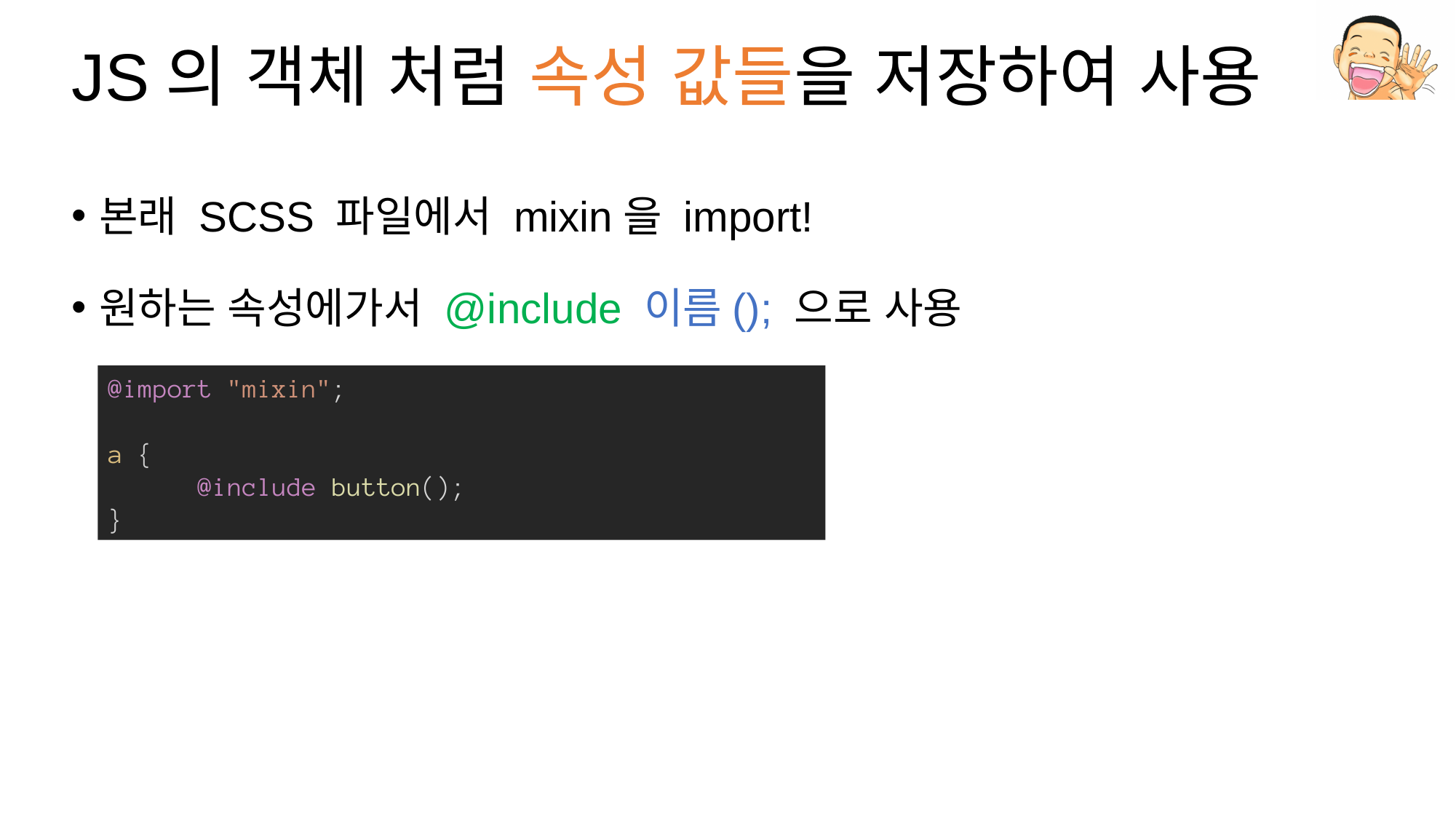

# JS의 객체 처럼 속성 값들을 저장하여 사용
본래 SCSS 파일에서 mixin을 import!
원하는 속성에가서 @include 이름(); 으로 사용
@import "mixin";

a {
      @include button();
}